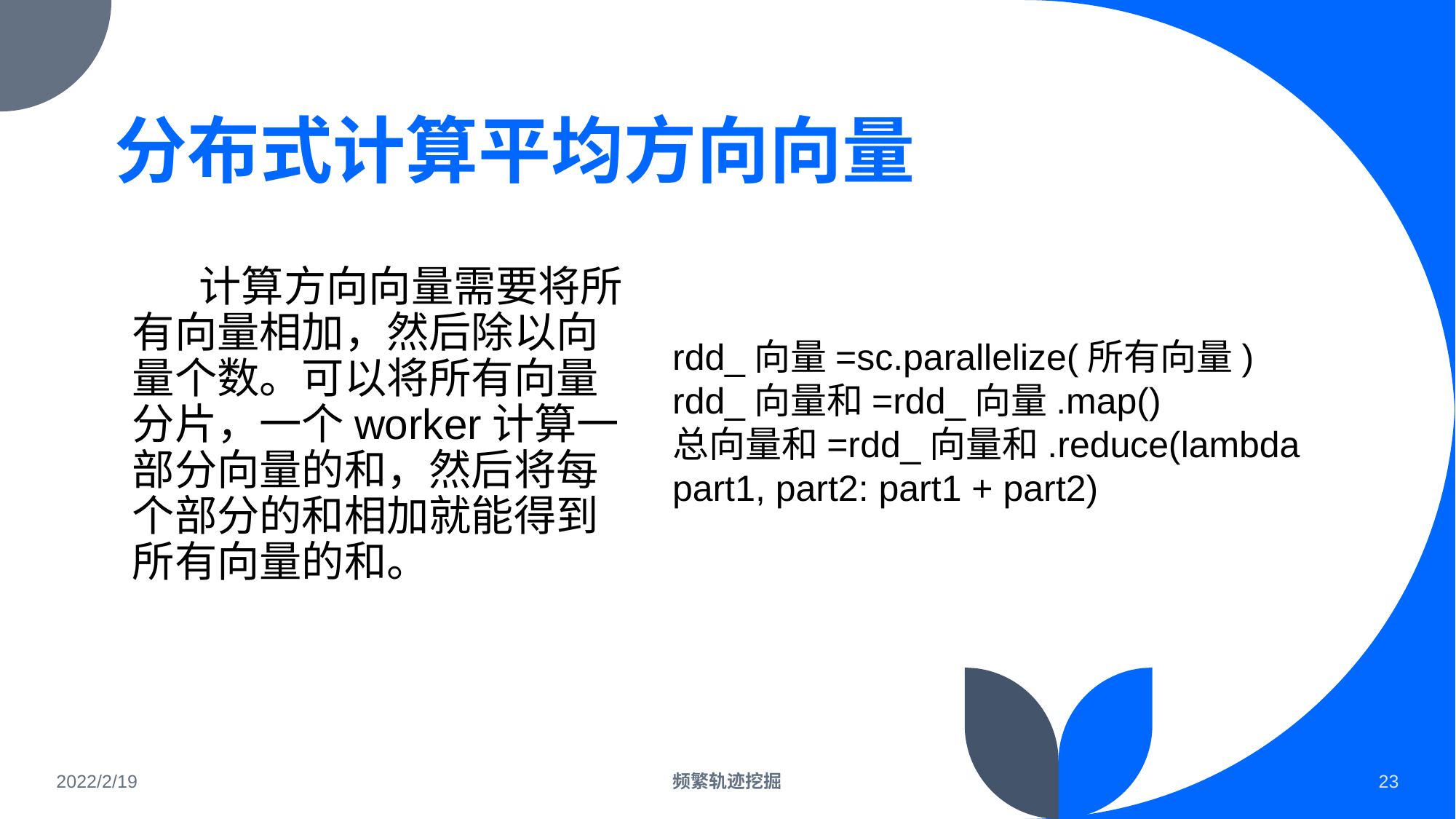

# 分布式计算平均方向向量
      计算方向向量需要将所有向量相加，然后除以向量个数。可以将所有向量分片，一个worker计算一部分向量的和，然后将每个部分的和相加就能得到所有向量的和。
rdd_向量=sc.parallelize(所有向量)
rdd_向量和=rdd_向量.map()
总向量和=rdd_向量和.reduce(lambda part1, part2: part1 + part2)
2022/2/19
频繁轨迹挖掘
23